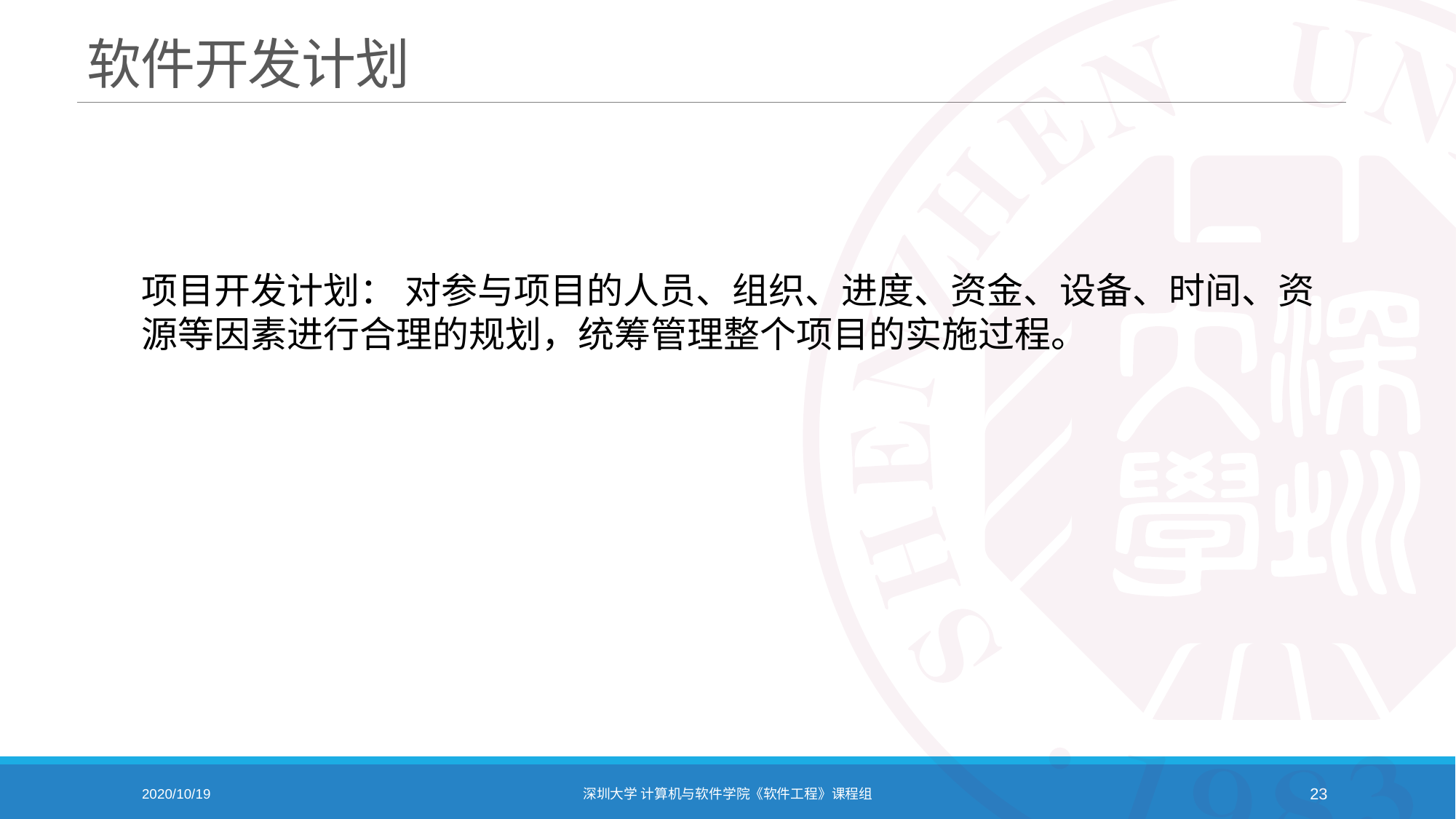

# 软件开发计划
项目开发计划： 对参与项目的人员、组织、进度、资金、设备、时间、资源等因素进行合理的规划，统筹管理整个项目的实施过程。
2020/10/19
深圳大学 计算机与软件学院《软件工程》课程组
23